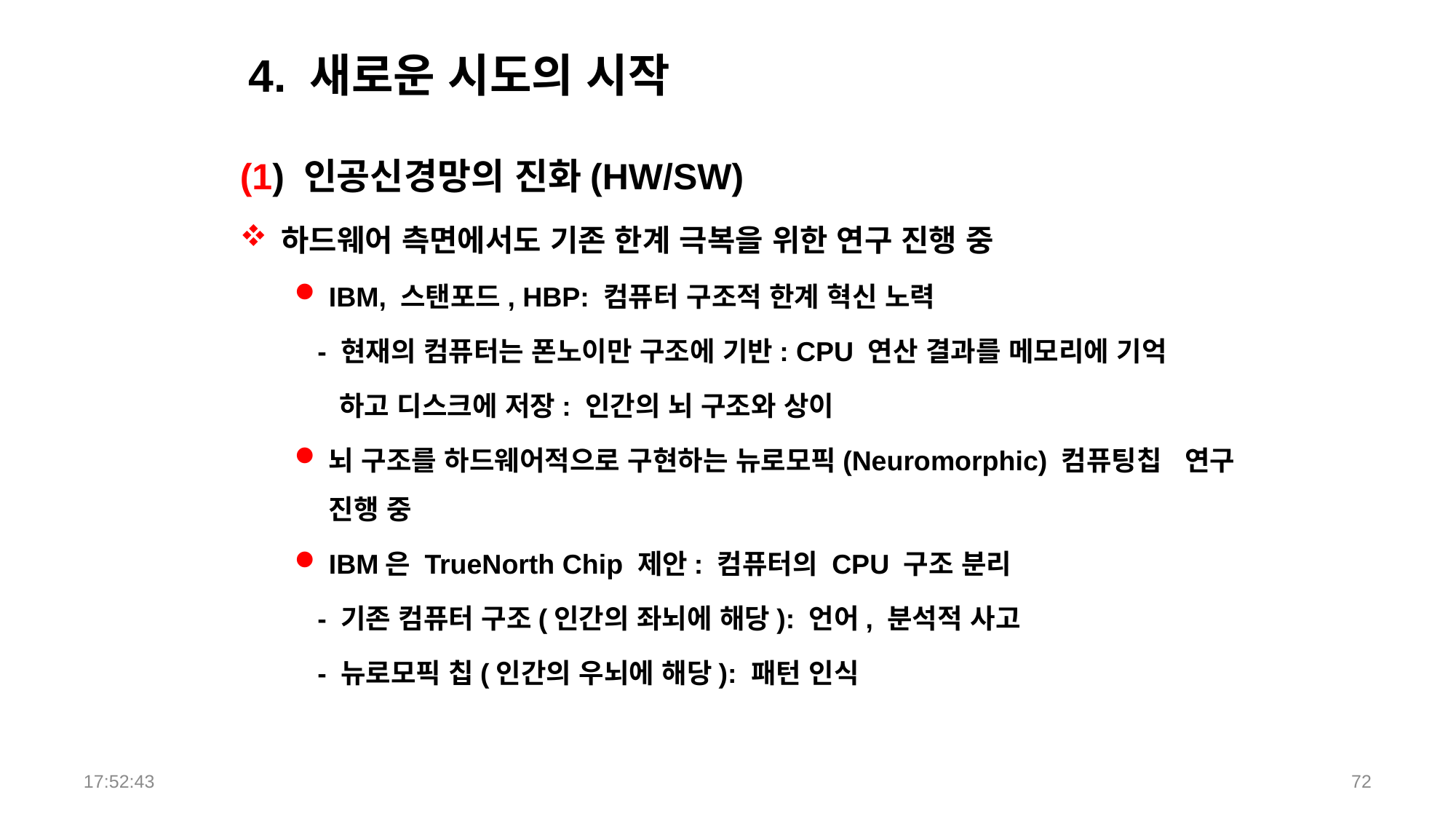

# 4. 새로운 시도의 시작
(1) 인공신경망의 진화(HW/SW)
하드웨어 측면에서도 기존 한계 극복을 위한 연구 진행 중
IBM, 스탠포드, HBP: 컴퓨터 구조적 한계 혁신 노력
   - 현재의 컴퓨터는 폰노이만 구조에 기반: CPU 연산 결과를 메모리에 기억
     하고 디스크에 저장: 인간의 뇌 구조와 상이
뇌 구조를 하드웨어적으로 구현하는 뉴로모픽(Neuromorphic) 컴퓨팅칩   연구 진행 중
IBM은 TrueNorth Chip 제안: 컴퓨터의 CPU 구조 분리
   - 기존 컴퓨터 구조(인간의 좌뇌에 해당): 언어, 분석적 사고
   - 뉴로모픽 칩(인간의 우뇌에 해당): 패턴 인식

17:52:43
72